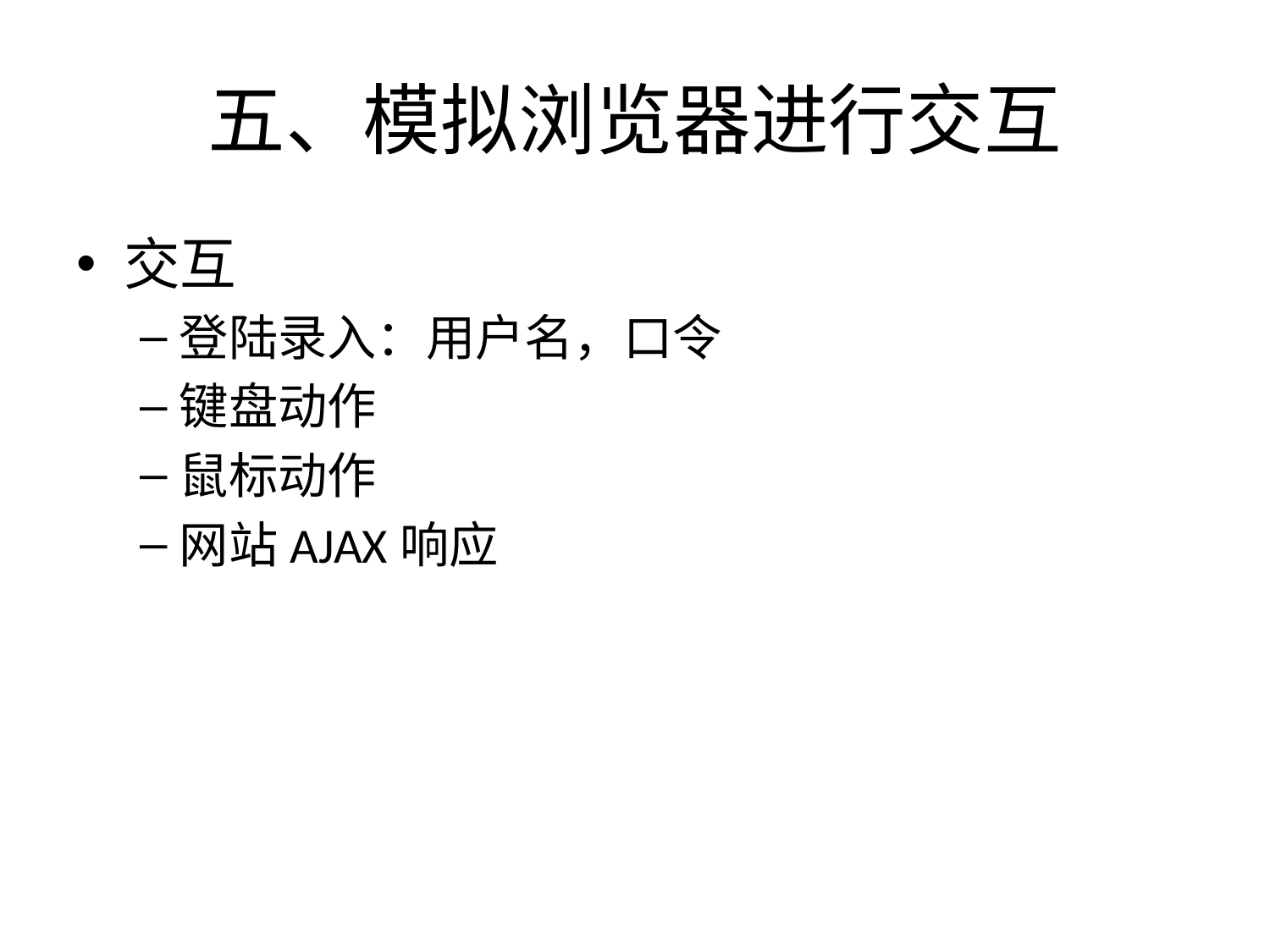

# 五、模拟浏览器进行交互
交互
登陆录入：用户名，口令
键盘动作
鼠标动作
网站AJAX响应